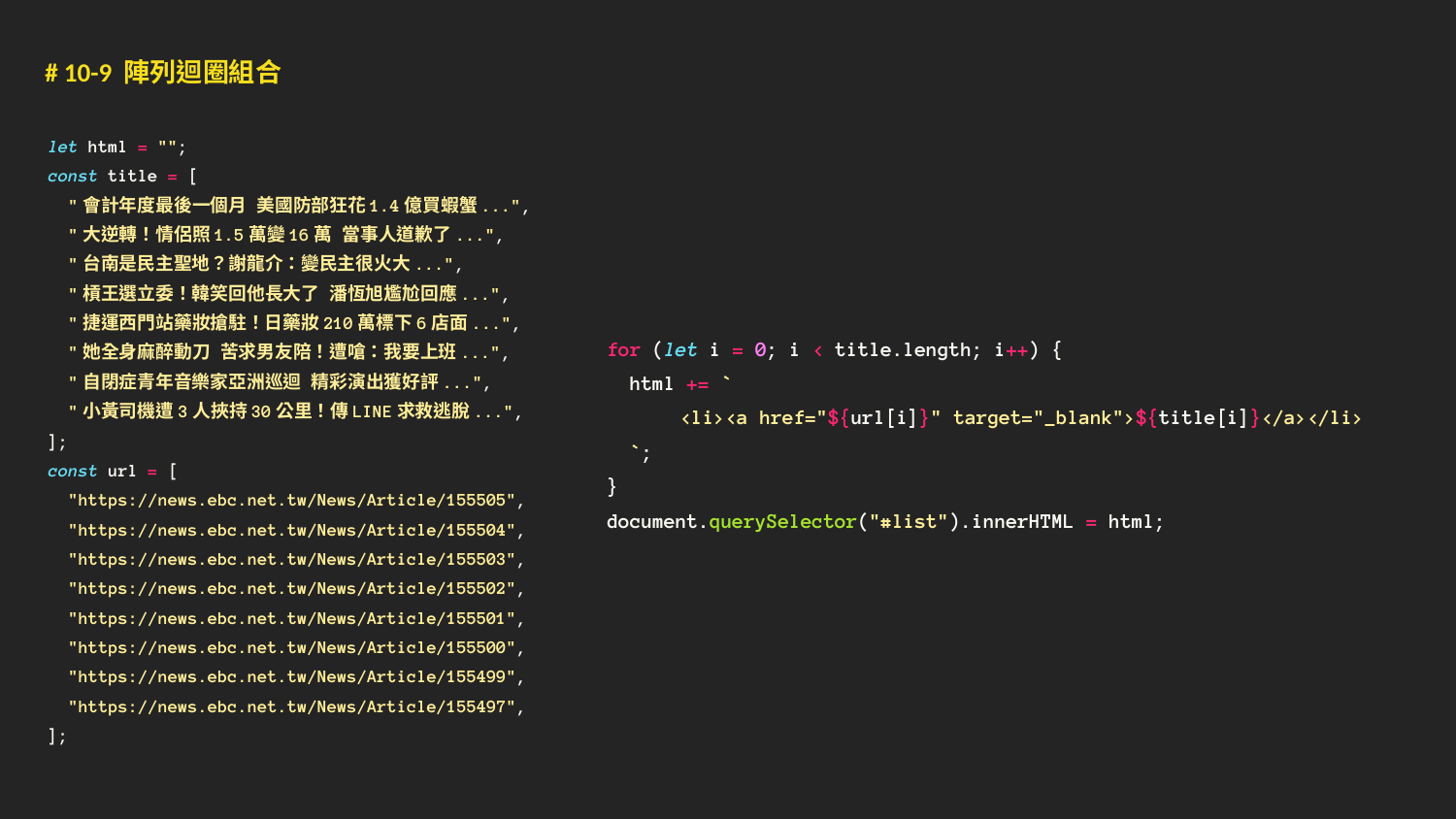

# 10-9 陣列迴圈組合
let html = "";
const title = [
  "會計年度最後一個月 美國防部狂花1.4億買蝦蟹...",
  "大逆轉！情侶照1.5萬變16萬 當事人道歉了...",
  "台南是民主聖地？謝龍介：變民主很火大...",
  "槓王選立委！韓笑回他長大了 潘恆旭尷尬回應...",
  "捷運西門站藥妝搶駐！日藥妝210萬標下6店面...",
  "她全身麻醉動刀 苦求男友陪！遭嗆：我要上班...",
  "自閉症青年音樂家亞洲巡迴 精彩演出獲好評...",
  "小黃司機遭3人挾持30公里！傳LINE求救逃脫...",
];
const url = [
  "https://news.ebc.net.tw/News/Article/155505",
  "https://news.ebc.net.tw/News/Article/155504",
  "https://news.ebc.net.tw/News/Article/155503",
  "https://news.ebc.net.tw/News/Article/155502",
  "https://news.ebc.net.tw/News/Article/155501",
  "https://news.ebc.net.tw/News/Article/155500",
  "https://news.ebc.net.tw/News/Article/155499",
  "https://news.ebc.net.tw/News/Article/155497",
];

for (let i = 0; i < title.length; i++) {
  html += `
<li><a href="${url[i]}" target="_blank">${title[i]}</a></li>
  `;
}
document.querySelector("#list").innerHTML = html;